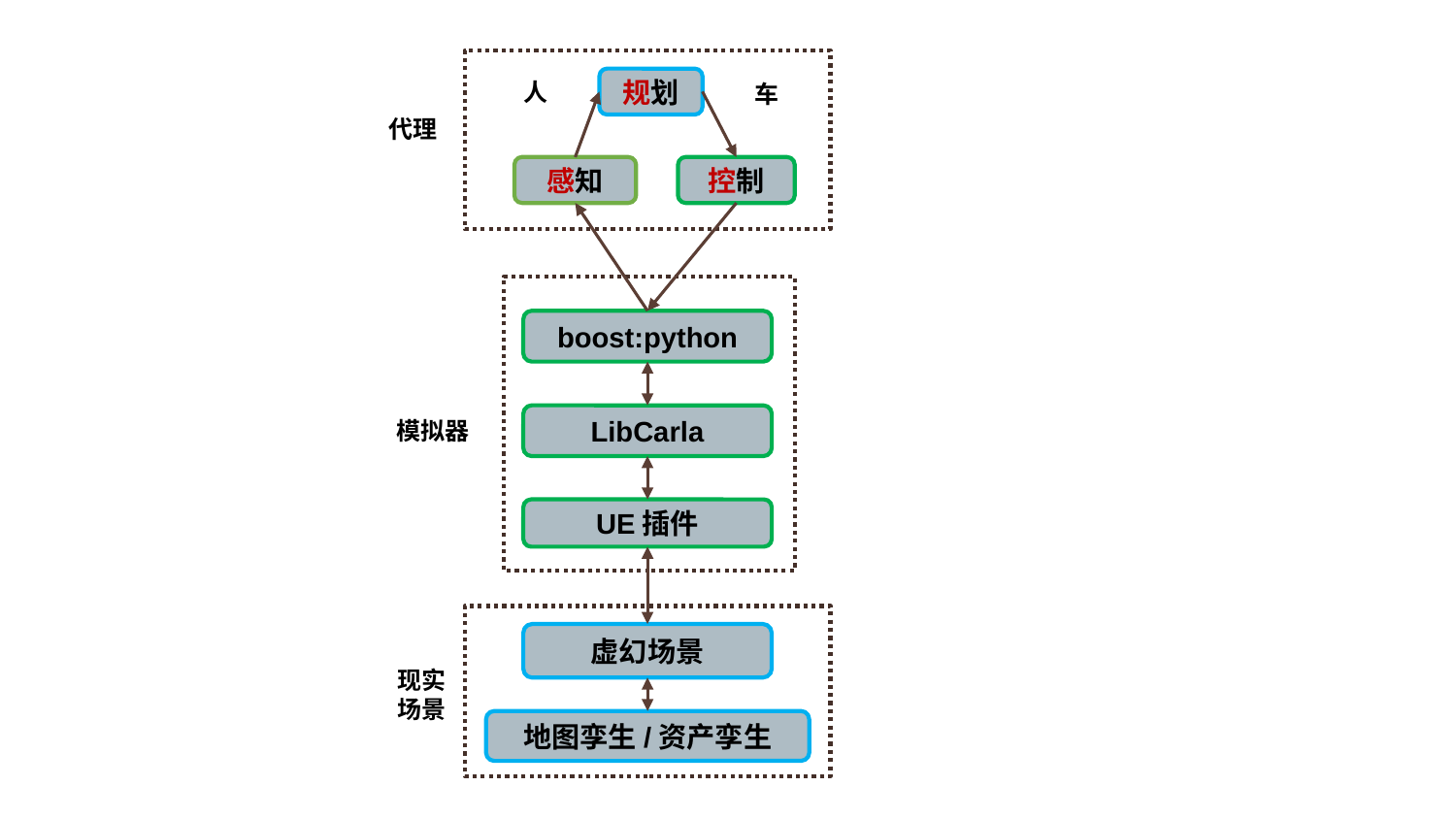

规划
人
车
代理
感知
控制

boost:python
LibCarla
模拟器
UE插件

虚幻场景
现实场景
地图孪生/资产孪生